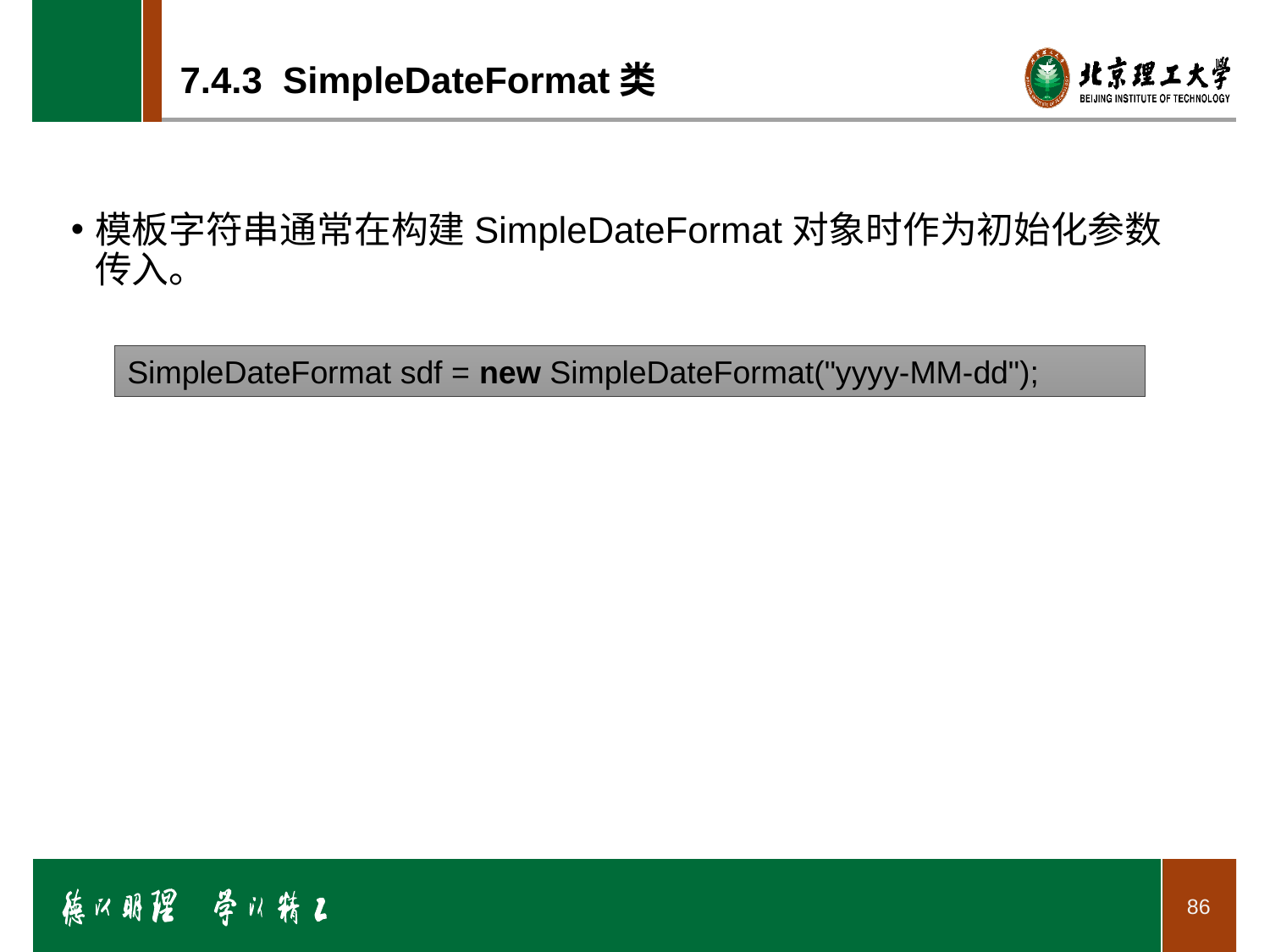

# 7.4.3  SimpleDateFormat类
模板字符串通常在构建SimpleDateFormat对象时作为初始化参数传入。
SimpleDateFormat sdf = new SimpleDateFormat("yyyy-MM-dd");